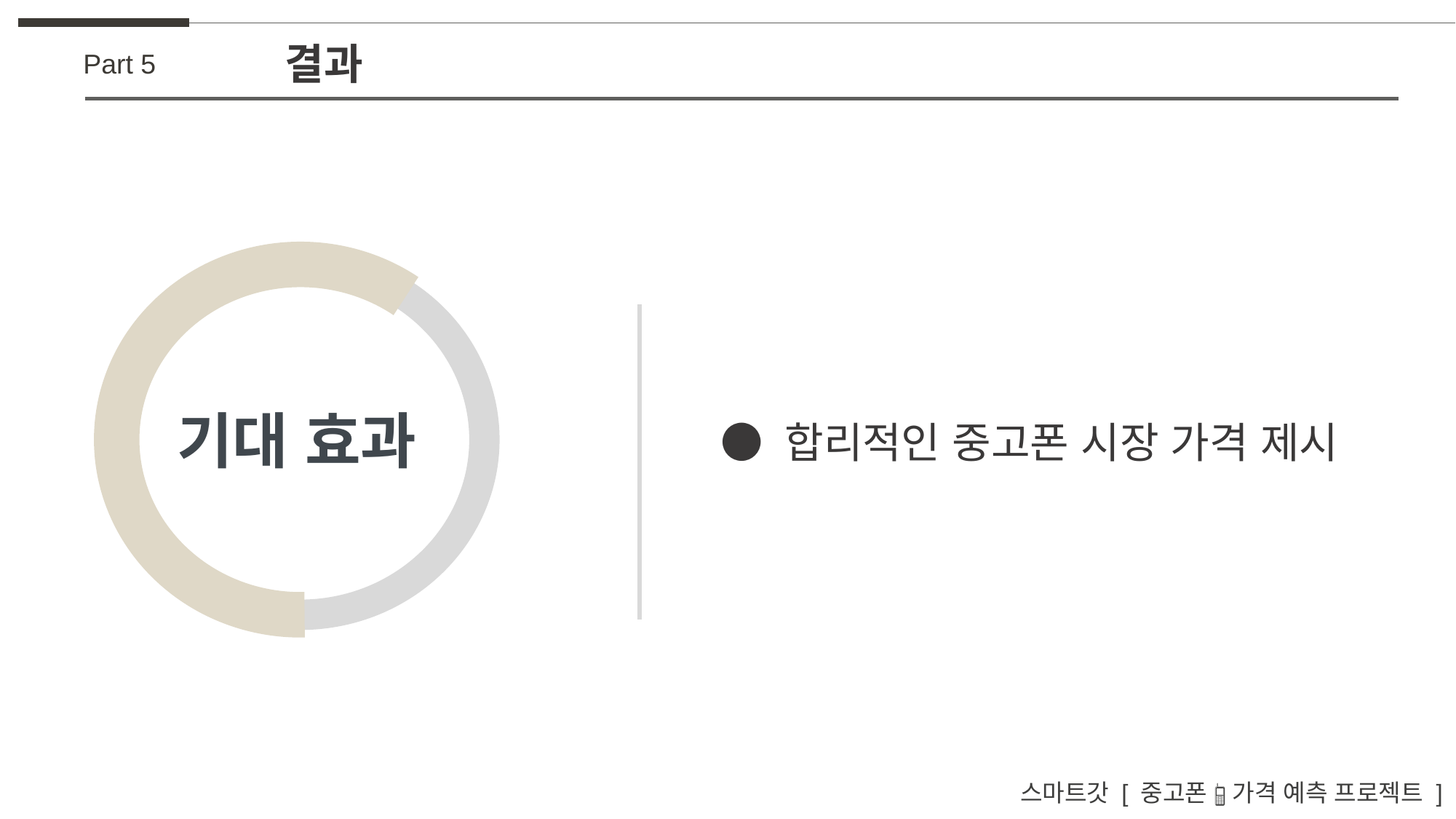

결과
Part 5

● 합리적인 중고폰 시장 가격 제시
기대 효과
스마트갓 [ 중고폰 📱 가격 예측 프로젝트 ]